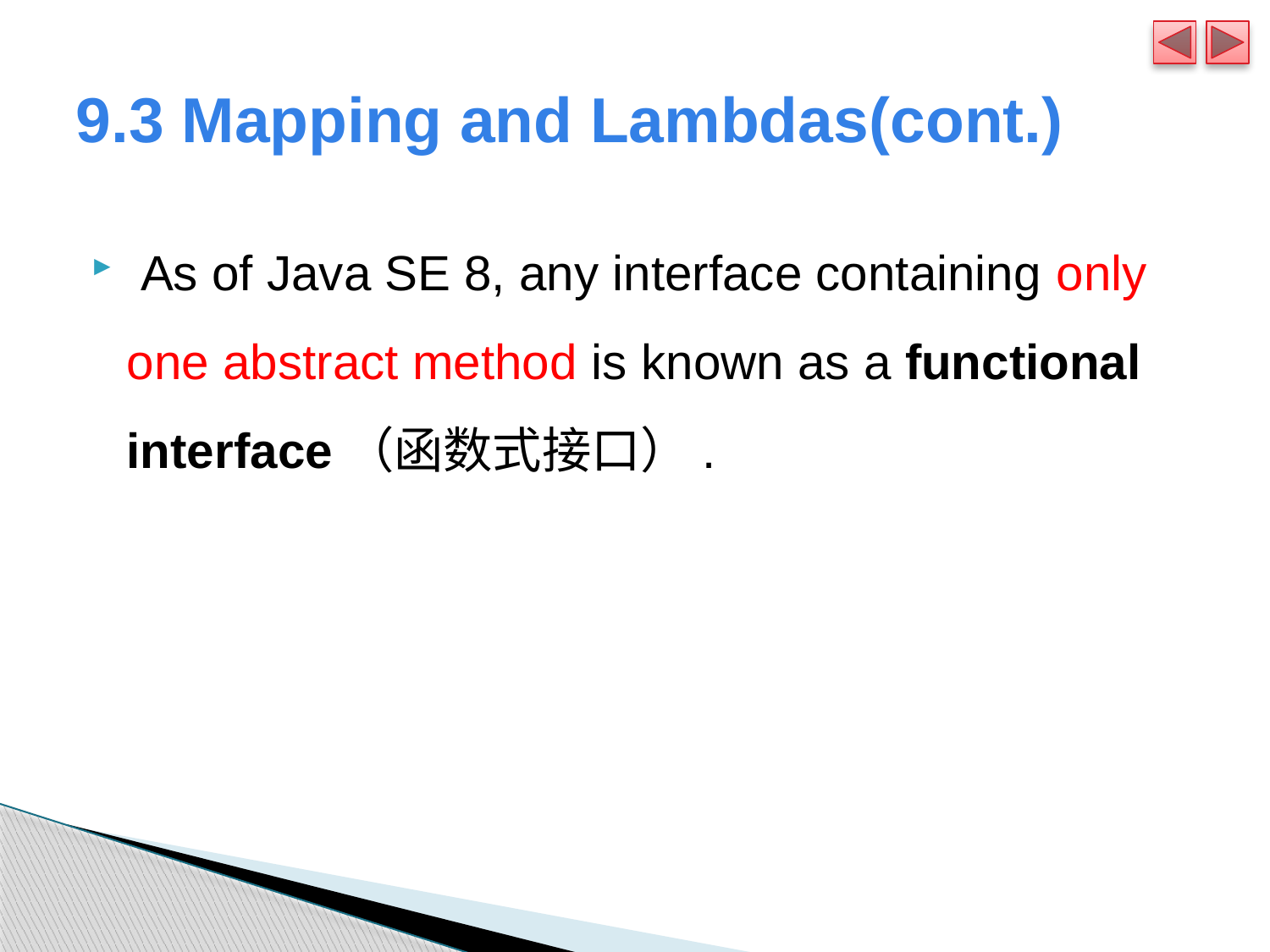

# 9.3 Mapping and Lambdas(cont.)
 As of Java SE 8, any interface containing only one abstract method is known as a functional interface（函数式接口）.